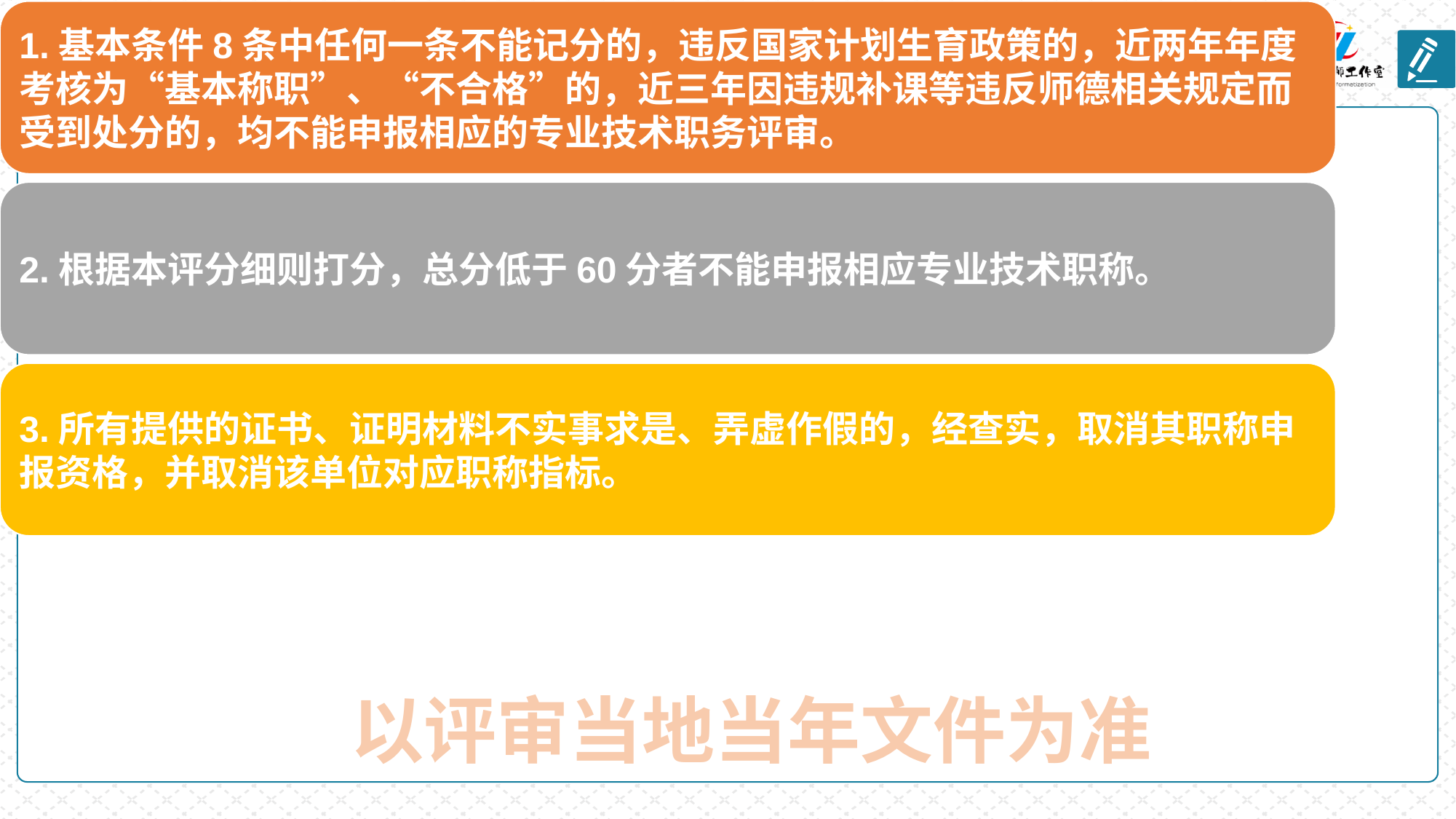

# 对照标准——特别关注：一票否决
1.基本条件8条中任何一条不能记分的，违反国家计划生育政策的，近两年年度考核为“基本称职”、“不合格”的，近三年因违规补课等违反师德相关规定而受到处分的，均不能申报相应的专业技术职务评审。
2.根据本评分细则打分，总分低于60分者不能申报相应专业技术职称。
3.所有提供的证书、证明材料不实事求是、弄虚作假的，经查实，取消其职称申报资格，并取消该单位对应职称指标。
以评审当地当年文件为准